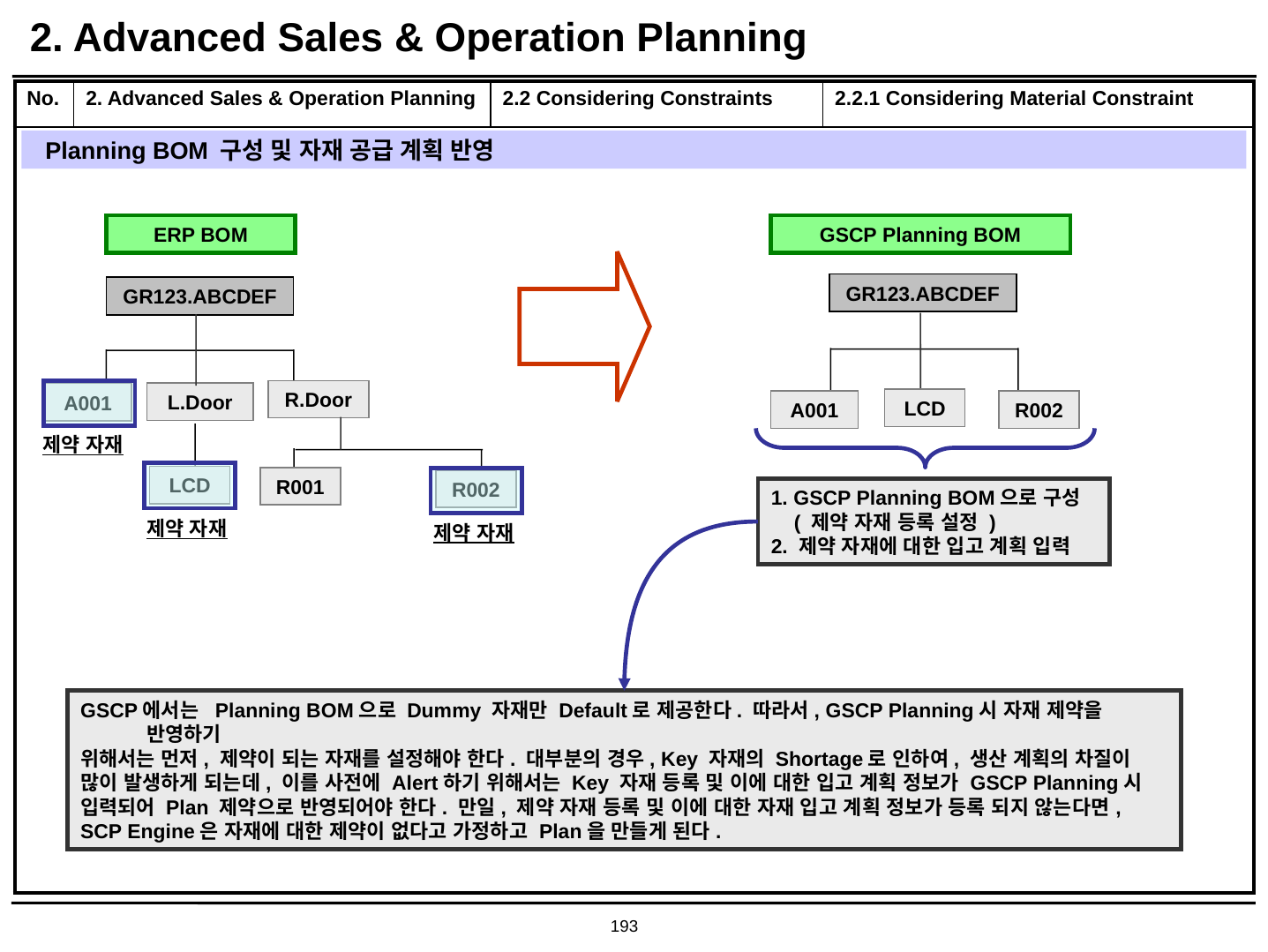

# 2. Advanced Sales & Operation Planning
| No. | 2. Advanced Sales & Operation Planning | 2.2 Considering Constraints | 2.2.1 Considering Material Constraint |
| --- | --- | --- | --- |
|  |  |  |  |
Planning BOM 구성 및 자재 공급 계획 반영
ERP BOM
GSCP Planning BOM

GR123.ABCDEF
GR123.ABCDEF

R.Door
L.Door
A001
LCD
A001
R002

제약 자재

LCD
R001

R002
1. GSCP Planning BOM으로 구성
    ( 제약 자재 등록 설정 )
2. 제약 자재에 대한 입고 계획 입력
제약 자재
제약 자재
GSCP에서는  Planning BOM으로 Dummy 자재만 Default로 제공한다. 따라서, GSCP Planning시 자재 제약을 반영하기
위해서는 먼저, 제약이 되는 자재를 설정해야 한다. 대부분의 경우, Key 자재의 Shortage로 인하여, 생산 계획의 차질이
많이 발생하게 되는데, 이를 사전에 Alert하기 위해서는 Key 자재 등록 및 이에 대한 입고 계획 정보가 GSCP Planning시
입력되어 Plan 제약으로 반영되어야 한다. 만일, 제약 자재 등록 및 이에 대한 자재 입고 계획 정보가 등록 되지 않는다면,
SCP Engine은 자재에 대한 제약이 없다고 가정하고 Plan을 만들게 된다.
193